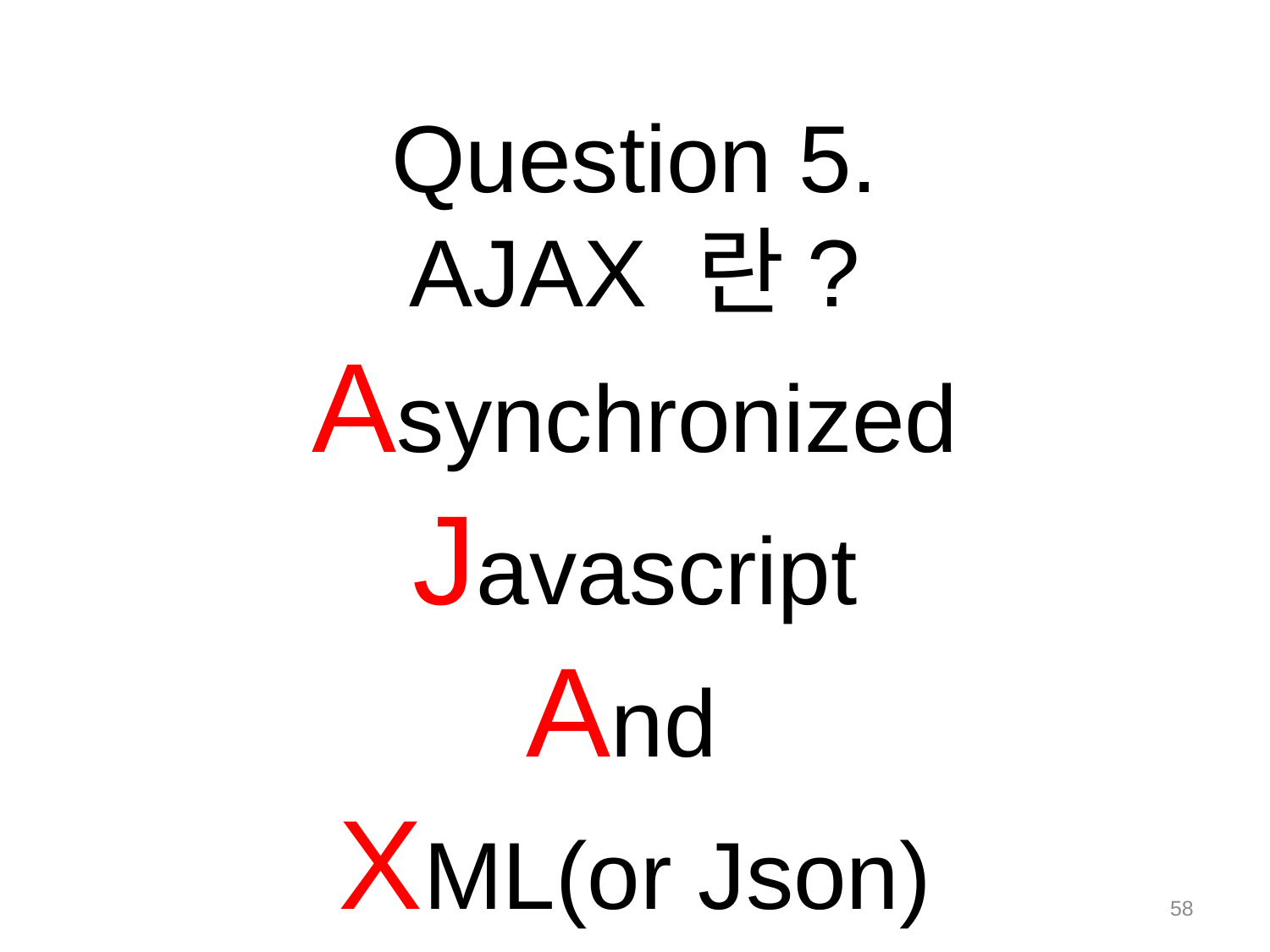

# Question 5. AJAX 란? Asynchronized Javascript And XML(or Json)
58